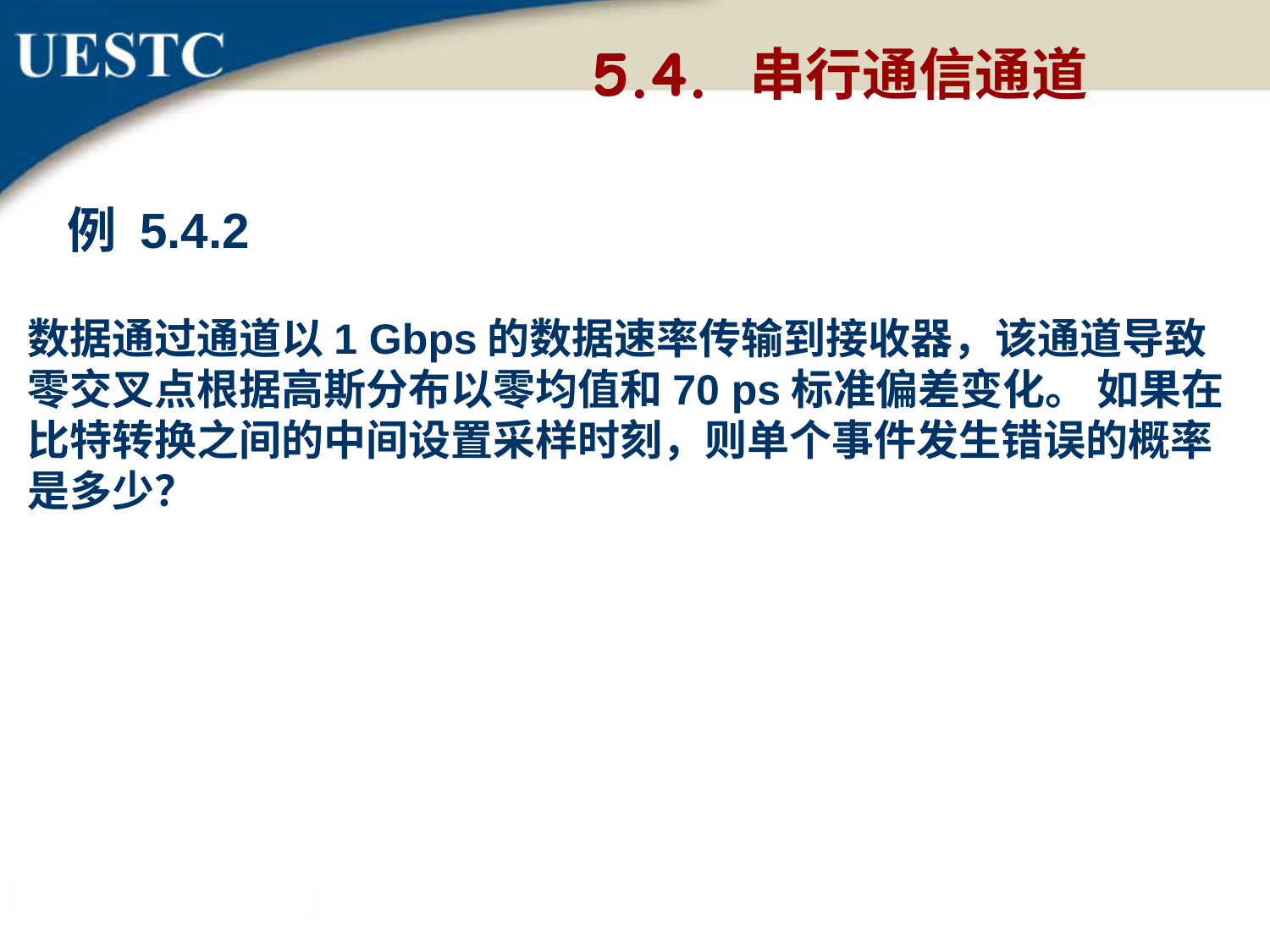

5.4. 串行通信通道
例 5.4.2
数据通过通道以1 Gbps的数据速率传输到接收器，该通道导致零交叉点根据高斯分布以零均值和70 ps标准偏差变化。 如果在比特转换之间的中间设置采样时刻，则单个事件发生错误的概率是多少？